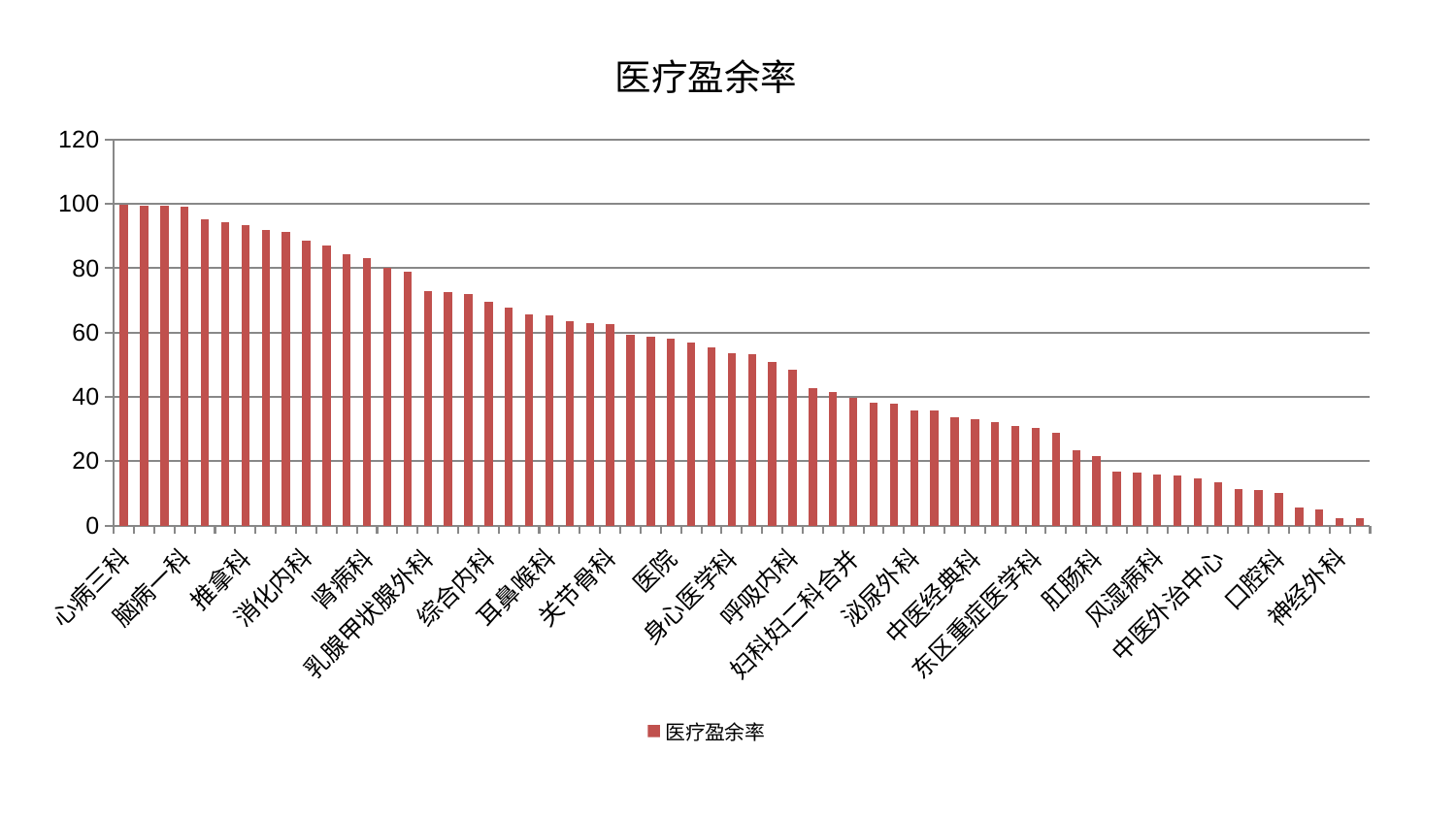

### Chart: 医疗盈余率

| Category | 医疗盈余率 |
|---|---|
| 心病三科 | 99.69847554218558 |
| 运动损伤骨科 | 99.53163710618567 |
| 脑病二科 | 99.35467204244904 |
| 脑病一科 | 99.05170058915358 |
| 老年医学科 | 95.18372295737692 |
| 妇科 | 94.31856474653392 |
| 推拿科 | 93.41444436318352 |
| 重症医学科 | 92.01150005257257 |
| 脾胃科消化科合并 | 91.4402914367544 |
| 消化内科 | 88.47793287490401 |
| 心血管内科 | 87.1913427197091 |
| 心病一科 | 84.37103800801002 |
| 肾病科 | 83.25021492248688 |
| 心病二科 | 80.08491436804196 |
| 皮肤科 | 78.9177257531603 |
| 乳腺甲状腺外科 | 72.7475449000384 |
| 妇二科 | 72.45149823962747 |
| 周围血管科 | 72.06636416554446 |
| 综合内科 | 69.63273659941333 |
| 康复科 | 67.90751039690595 |
| 血液科 | 65.66426998443504 |
| 耳鼻喉科 | 65.41479832922197 |
| 男科 | 63.41115442179799 |
| 微创骨科 | 63.03300671834593 |
| 关节骨科 | 62.55692613335273 |
| 脾胃病科 | 59.36021398932325 |
| 治未病中心 | 58.847414515721596 |
| 医院 | 57.95350521381126 |
| 眼科 | 56.85875440893686 |
| 儿科 | 55.260766517005 |
| 身心医学科 | 53.54855533034923 |
| 产科 | 53.32281862948274 |
| 创伤骨科 | 50.86273027524142 |
| 呼吸内科 | 48.592120569709586 |
| 肾脏内科 | 42.82909912431529 |
| 心病四科 | 41.55877060375739 |
| 妇科妇二科合并 | 39.80200955511732 |
| 美容皮肤科 | 38.17466069466593 |
| 肝胆外科 | 37.74307136474124 |
| 泌尿外科 | 35.77519309952848 |
| 小儿骨科 | 35.75918494447077 |
| 肝病科 | 33.75856016581687 |
| 中医经典科 | 33.086136746368666 |
| 肿瘤内科 | 32.03328990323262 |
| 脊柱骨科 | 31.020559955871008 |
| 东区重症医学科 | 30.197854077014586 |
| 针灸科 | 28.68143054810608 |
| 内分泌科 | 23.438629822753153 |
| 肛肠科 | 21.47862789245012 |
| 普通外科 | 16.80307966037491 |
| 显微骨科 | 16.3698572566664 |
| 风湿病科 | 15.856306995134094 |
| 西区重症医学科 | 15.696144679587354 |
| 小儿推拿科 | 14.563573418859121 |
| 中医外治中心 | 13.373784446230207 |
| 骨科 | 11.461366108074223 |
| 胸外科 | 11.066133567525505 |
| 口腔科 | 10.003354089922944 |
| 东区肾病科 | 5.443885291536921 |
| 脑病三科 | 4.9729175318685925 |
| 神经外科 | 2.296144559166846 |
| 神经内科 | 2.2579302001770607 |
246